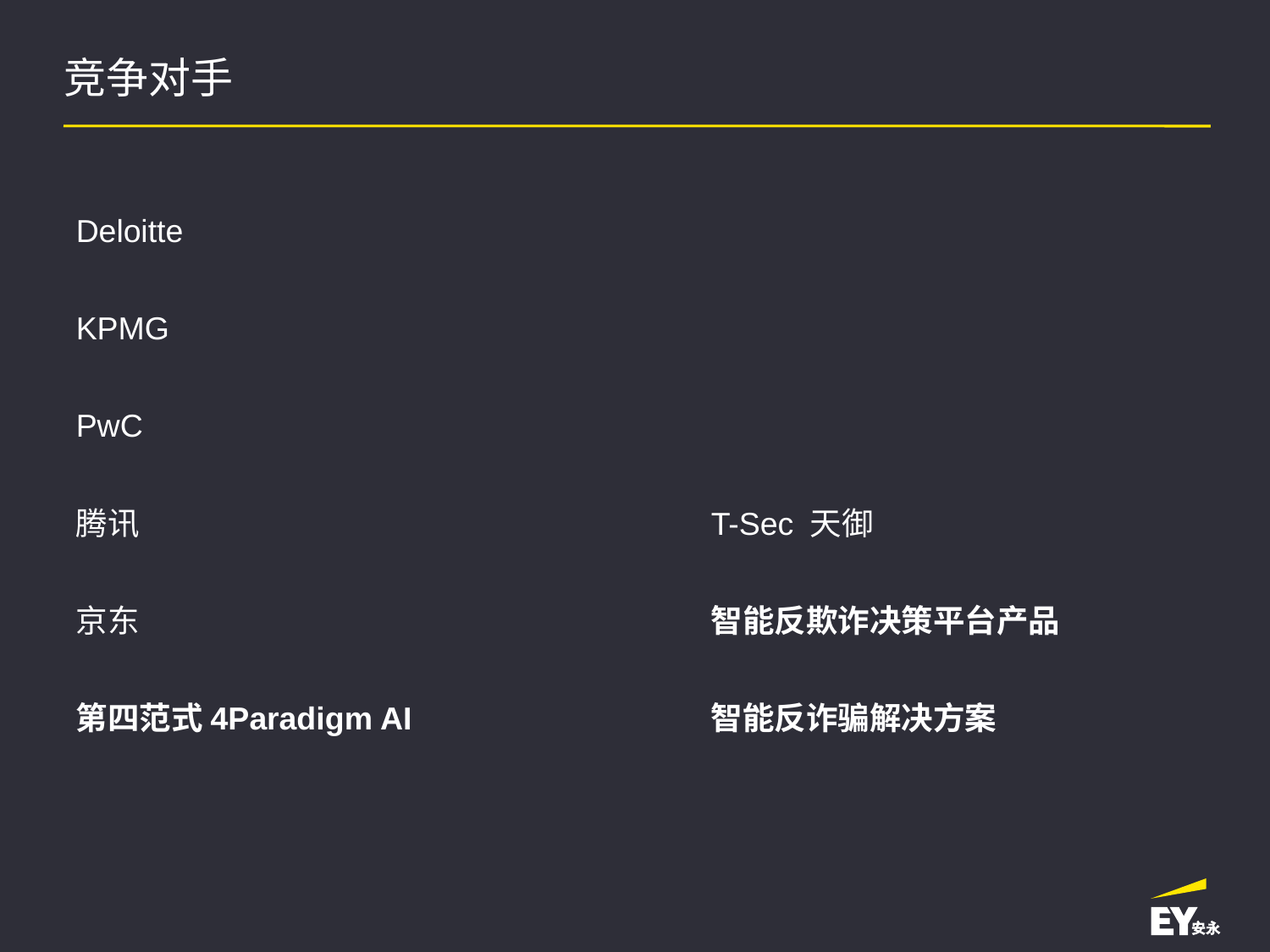

# 竞争对手
Deloitte

KPMG

PwC

腾讯					T-Sec 天御

京东 					智能反欺诈决策平台产品

第四范式4Paradigm AI			智能反诈骗解决方案